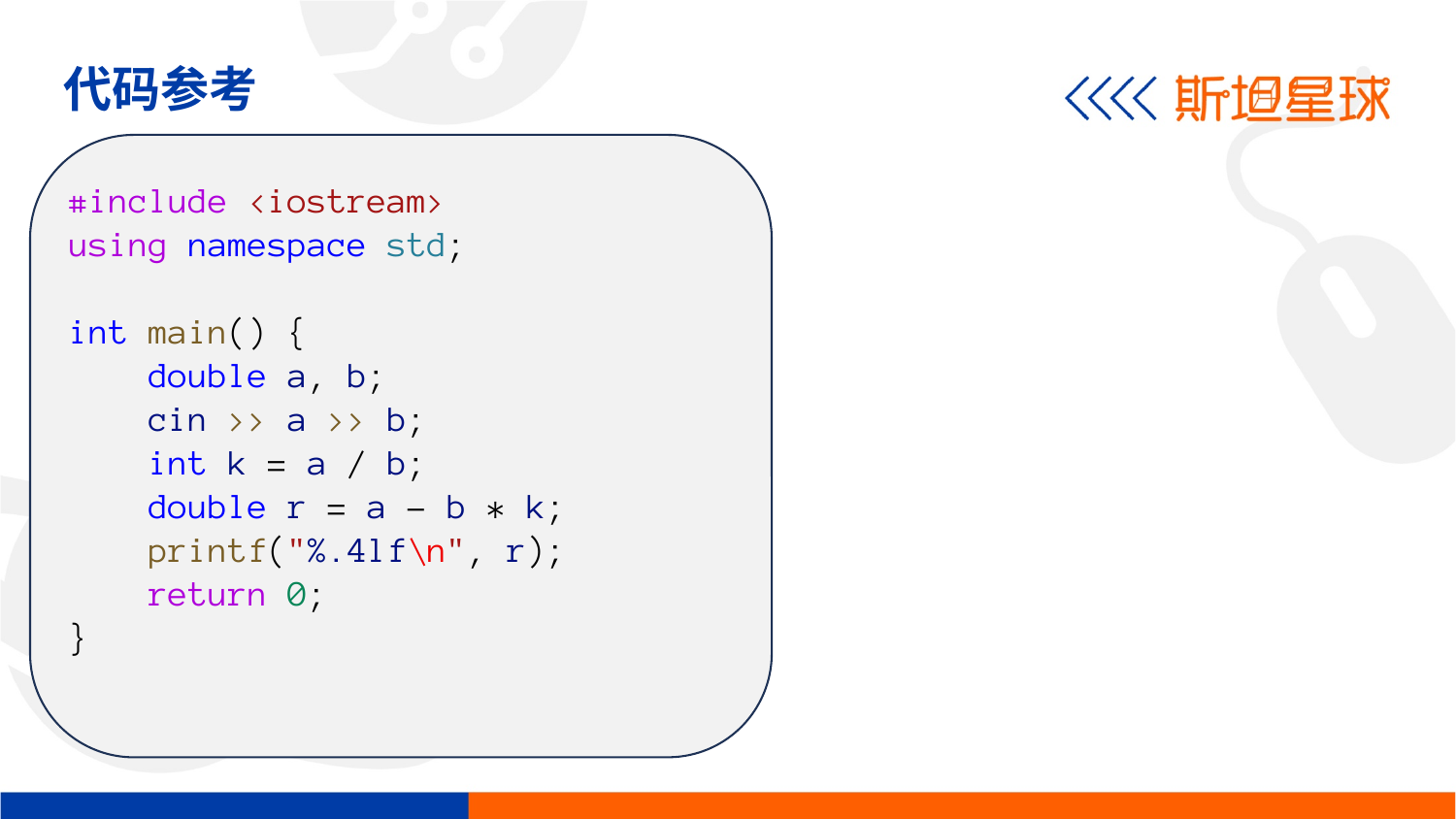

代码参考

#include <iostream>
using namespace std;
int main() {
    double a, b;
    cin >> a >> b;
    int k = a / b;
    double r = a - b * k;
    printf("%.4lf\n", r);
    return 0;
}